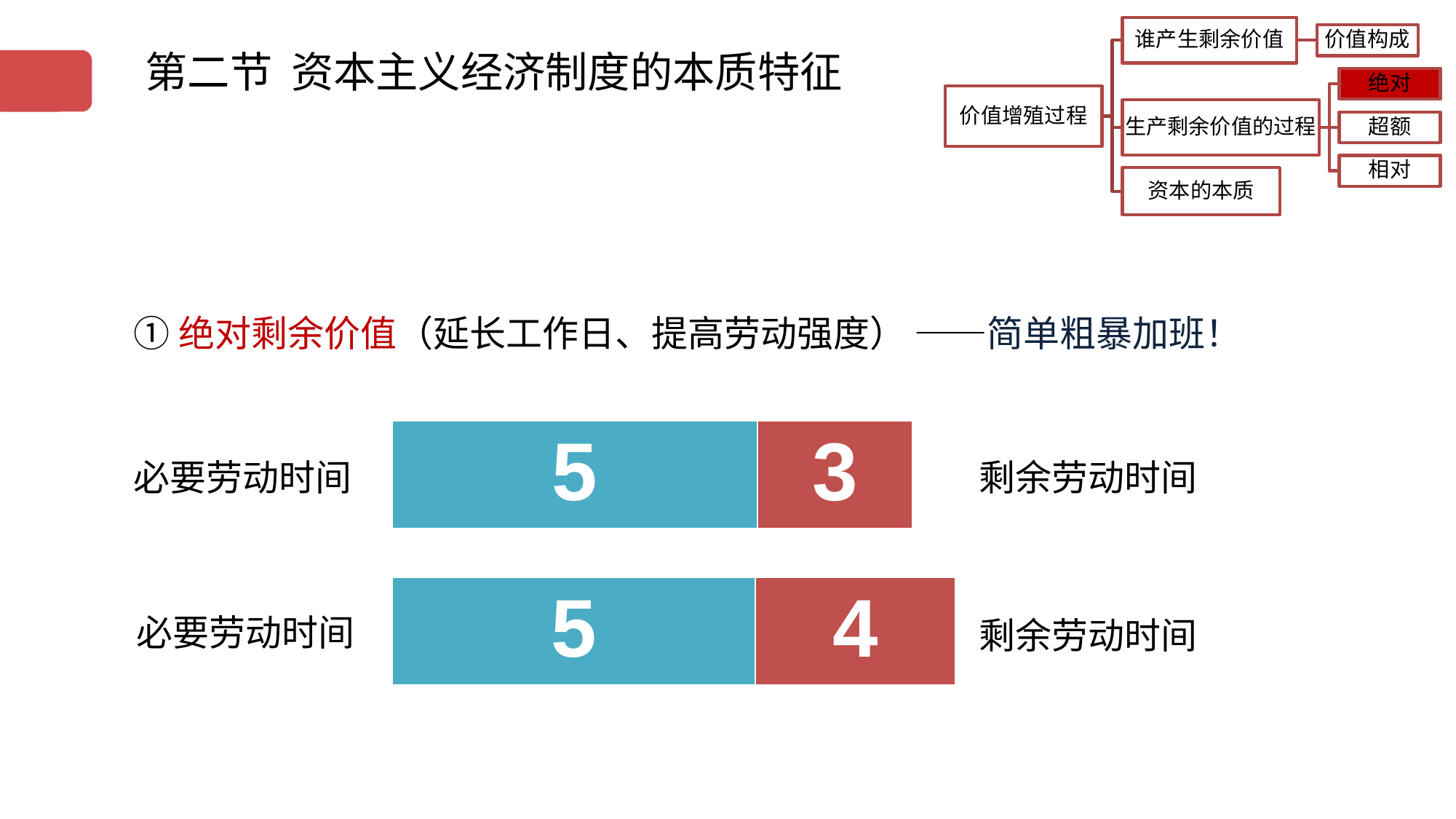

价值增殖过程
谁产生剩余价值
价值构成
生产剩余价值的过程
绝对
超额
相对
资本的本质
第二节  资本主义经济制度的本质特征

①绝对剩余价值（延长工作日、提高劳动强度） ——简单粗暴加班！
| 5 | 3 |
| --- | --- |
必要劳动时间
剩余劳动时间
| 5 | 4 |
| --- | --- |
必要劳动时间
剩余劳动时间